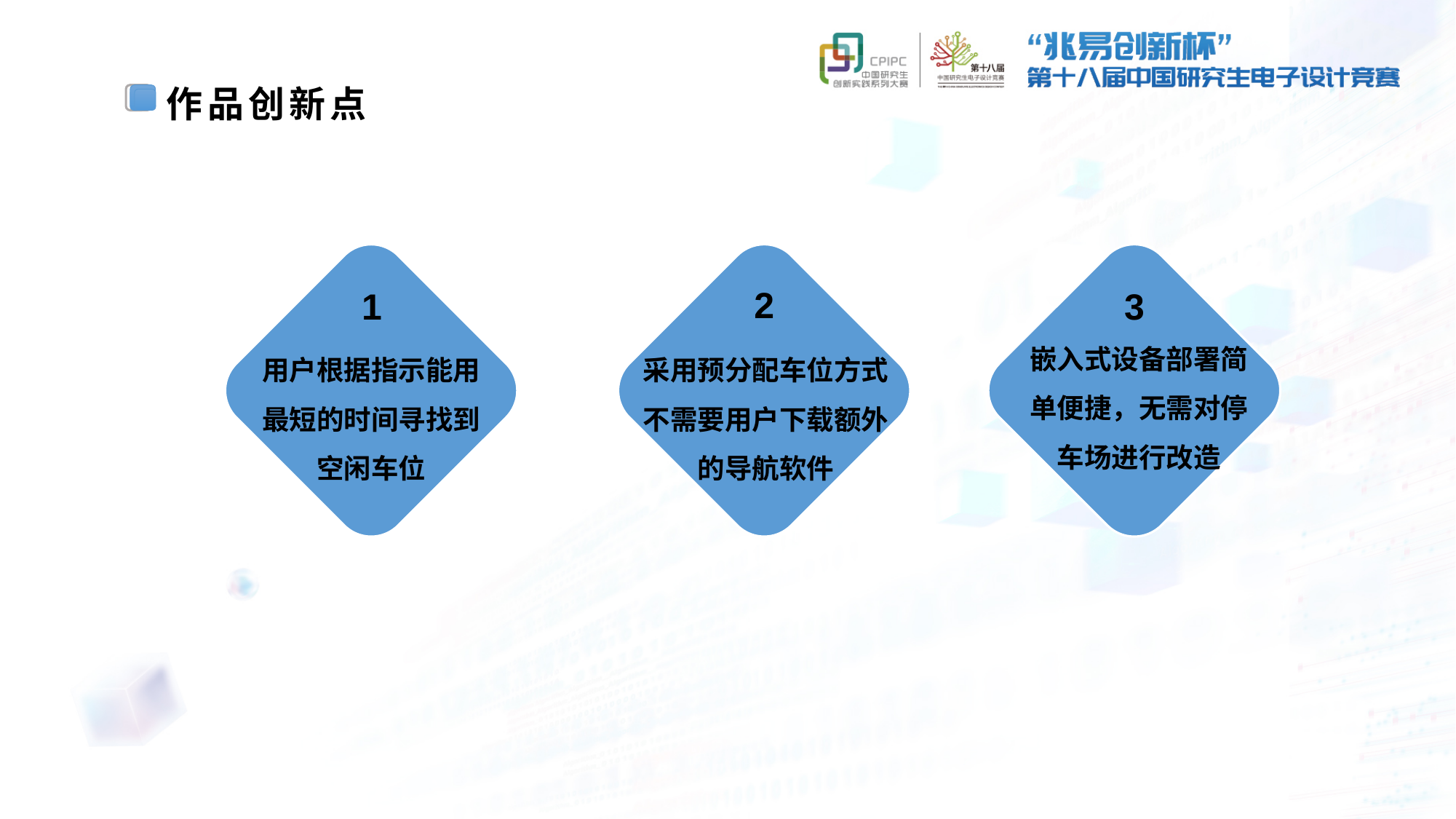

作品创新点

1
用户根据指示能用最短的时间寻找到空闲车位

2
采用预分配车位方式
不需要用户下载额外的导航软件

3
嵌入式设备部署简单便捷，无需对停车场进行改造